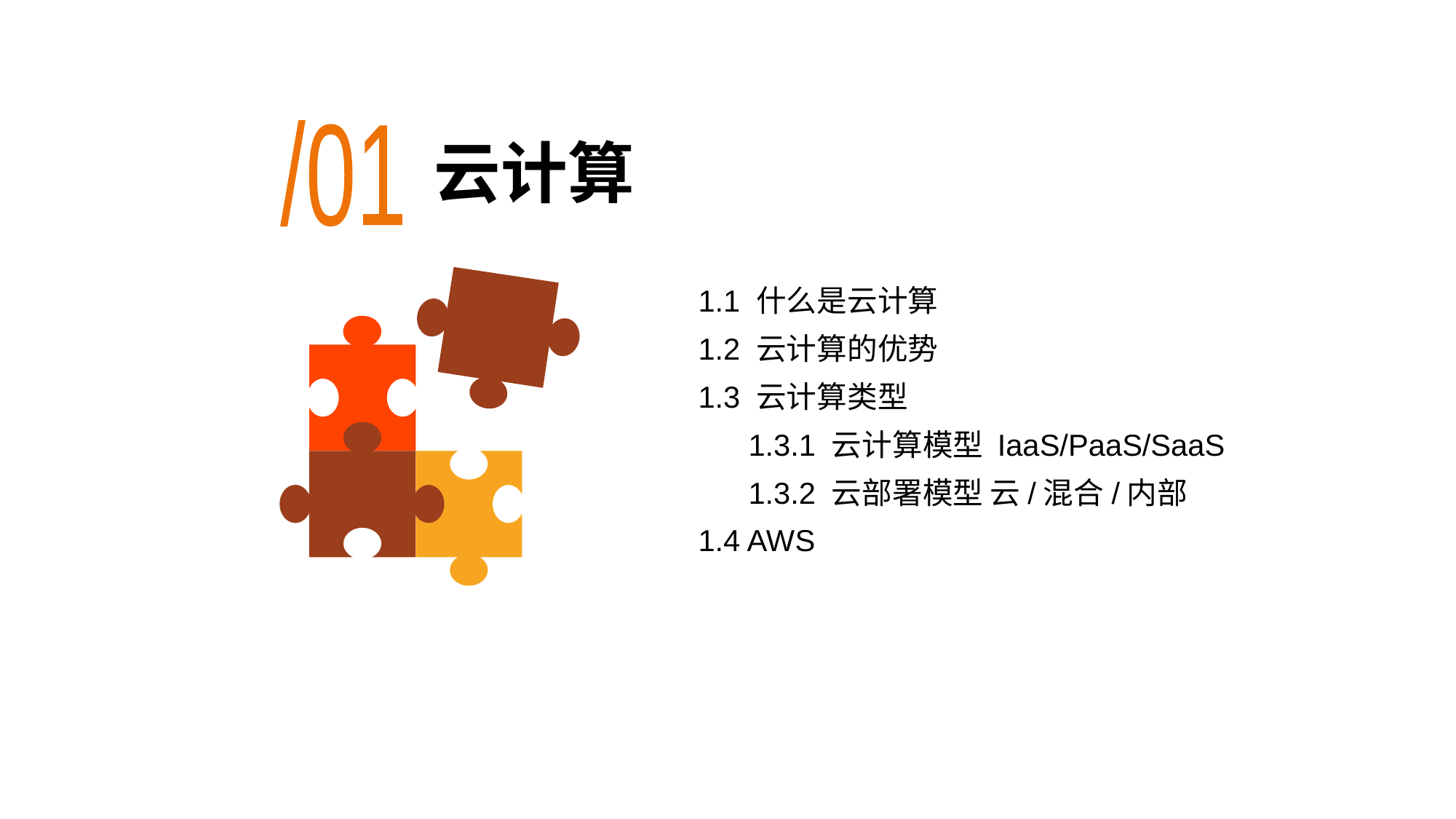

/01
# 云计算

1.1 什么是云计算
1.2 云计算的优势
1.3 云计算类型
      1.3.1 云计算模型 IaaS/PaaS/SaaS
      1.3.2 云部署模型 云/混合/内部
1.4 AWS